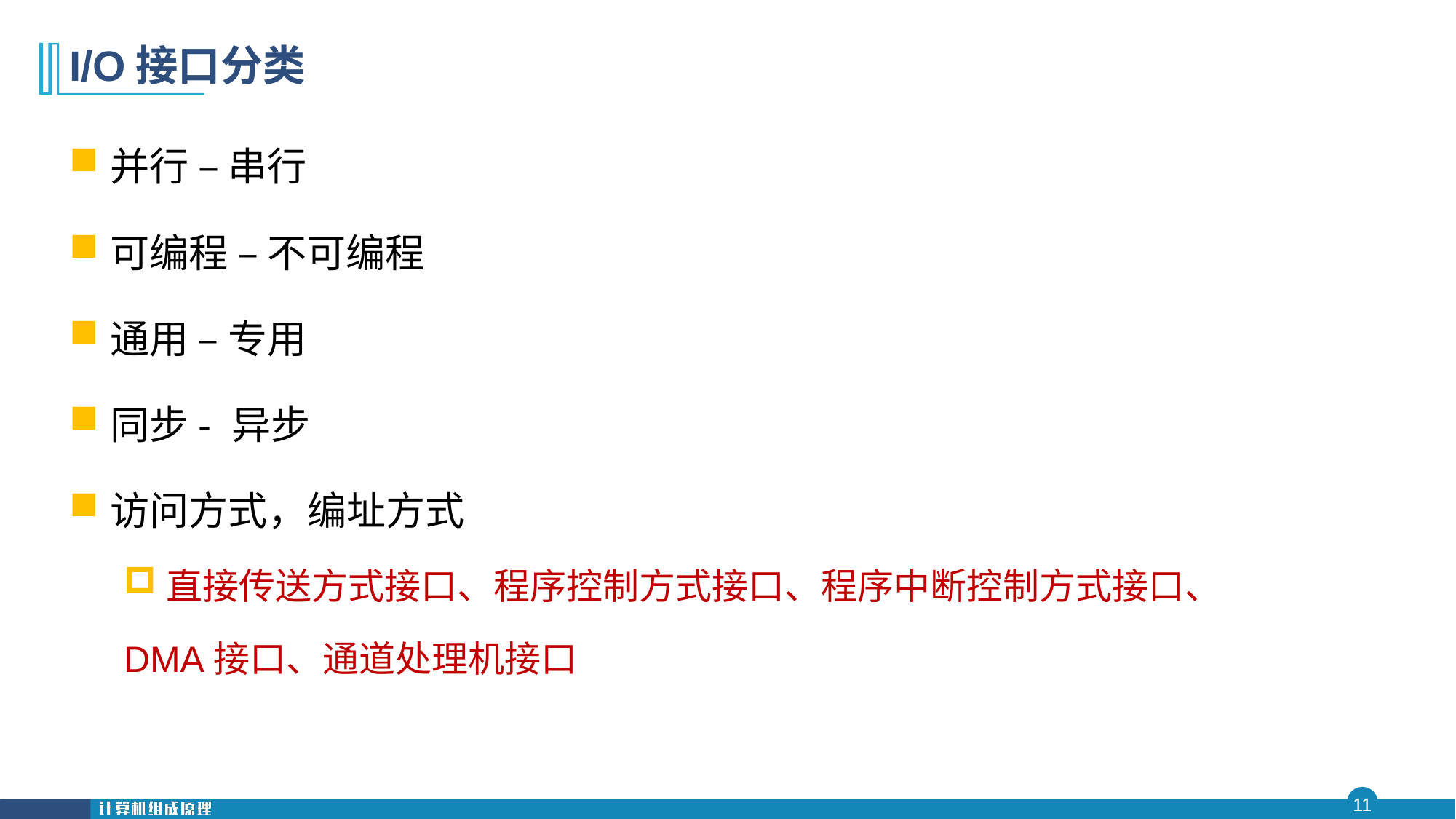

# I/O接口分类
并行 – 串行
可编程 – 不可编程
通用 – 专用
同步- 异步
访问方式，编址方式
直接传送方式接口、程序控制方式接口、程序中断控制方式接口、
DMA接口、通道处理机接口